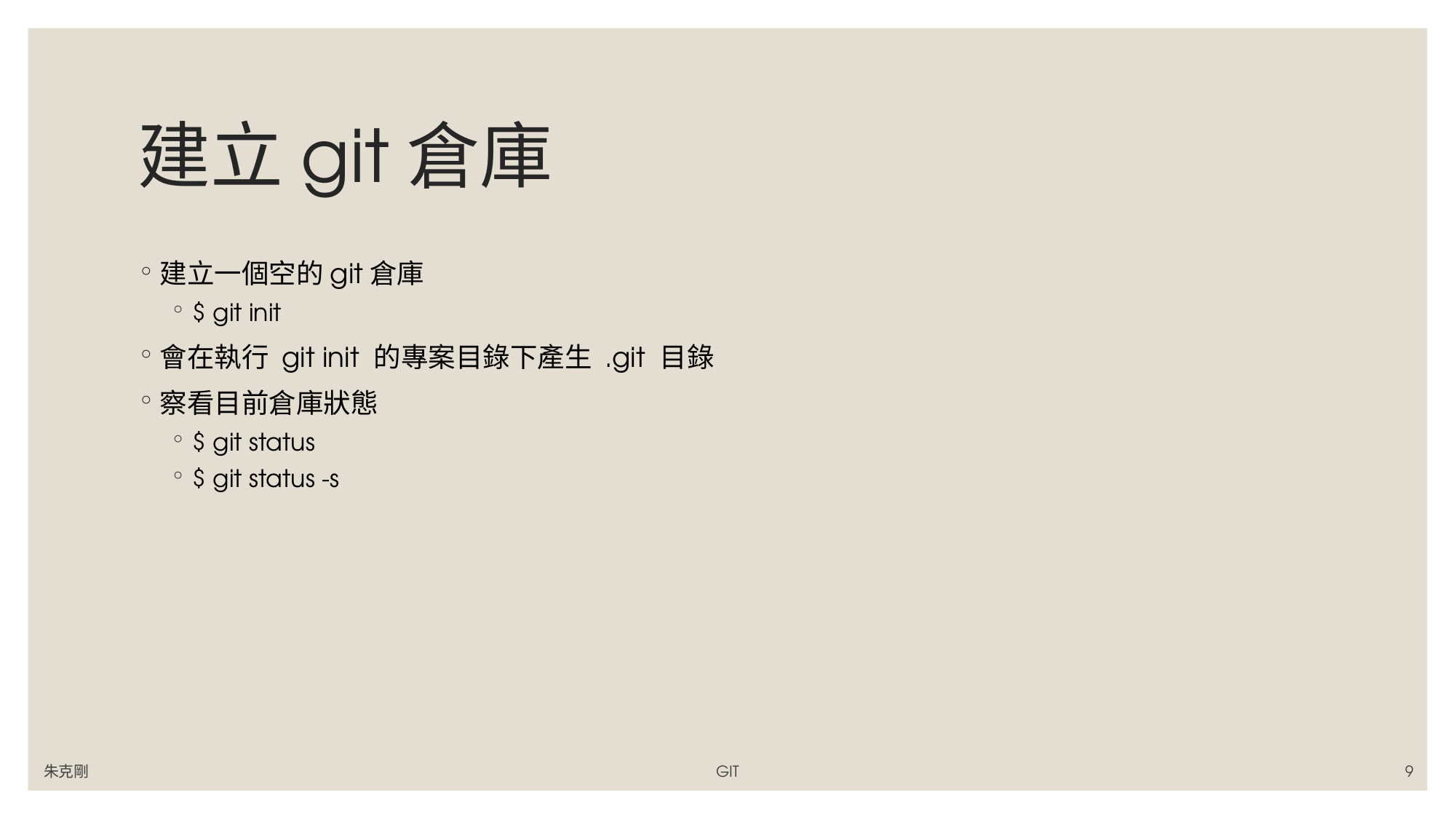

# 建立git倉庫
建立一個空的git倉庫
$ git init
會在執行 git init 的專案目錄下產生 .git 目錄
察看目前倉庫狀態
$ git status
$ git status -s
朱克剛
GIT
9